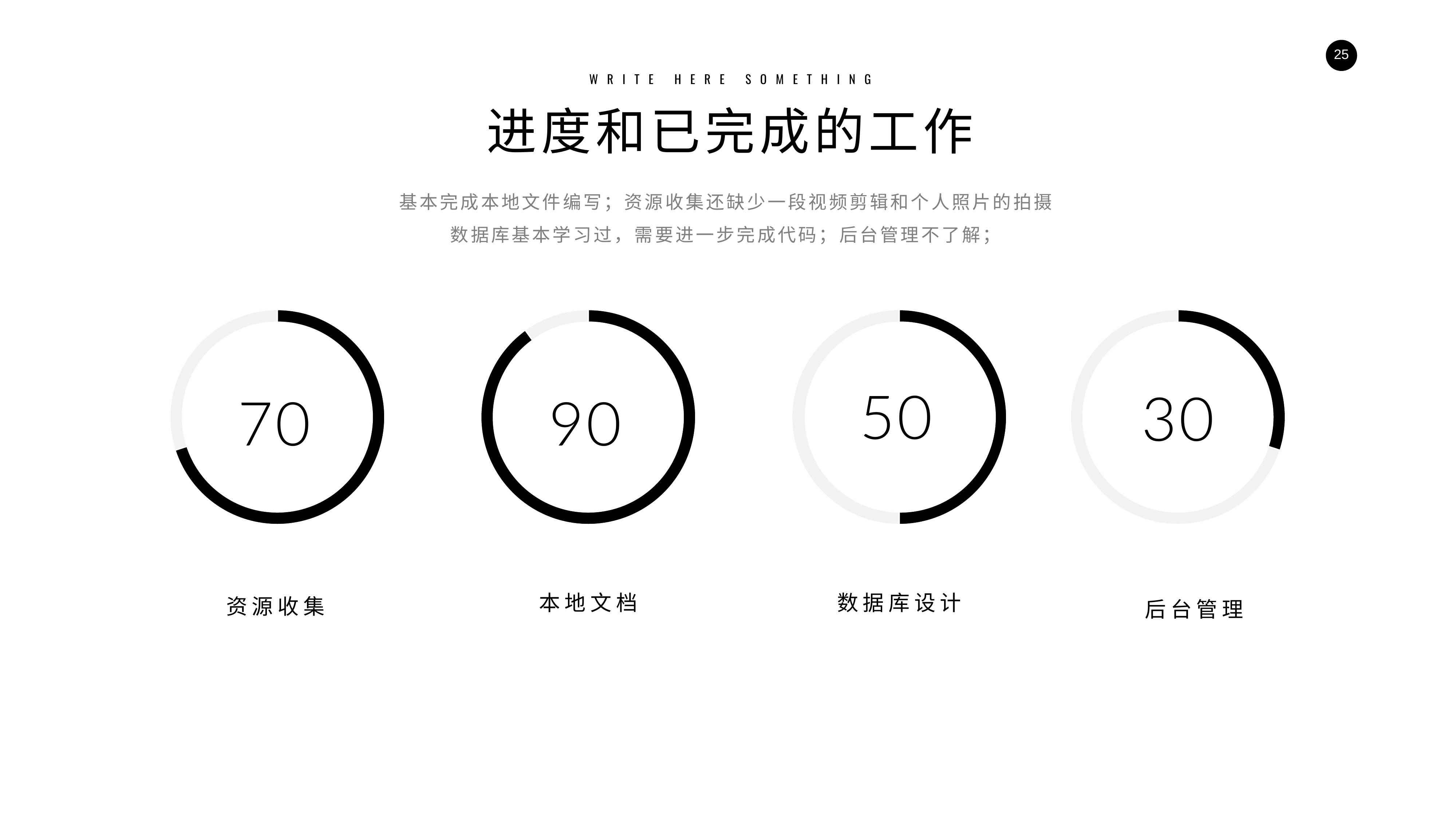

WRITE HERE SOMETHING
进度和已完成的工作
基本完成本地文件编写；资源收集还缺少一段视频剪辑和个人照片的拍摄
数据库基本学习过，需要进一步完成代码；后台管理不了解；

### Chart

| Category | Sales |
|---|---|
| 1st Qtr | 70.0 |
| 2nd Qtr | 30.0 |

### Chart

| Category | Sales |
|---|---|
| 1st Qtr | 90.0 |
| 2nd Qtr | 10.0 |

### Chart

| Category | Sales |
|---|---|
| 1st Qtr | 50.0 |
| 2nd Qtr | 50.0 |

### Chart

| Category | Sales |
|---|---|
| 1st Qtr | 30.0 |
| 2nd Qtr | 70.0 |

50
30
70
90
本地文档
数据库设计
资源收集
后台管理